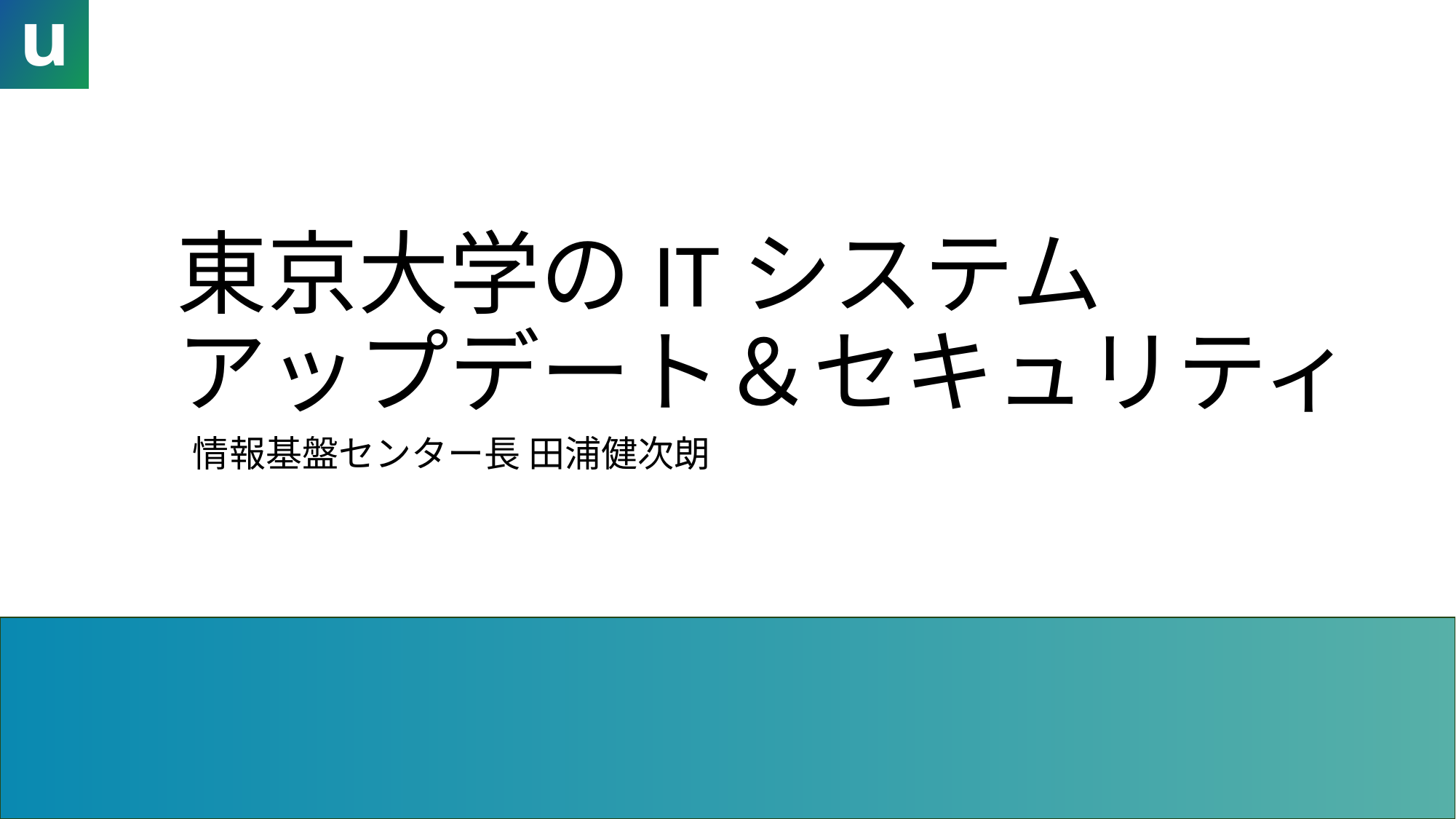

# 東京大学のITシステム アップデート＆セキュリティ
情報基盤センター長 田浦健次朗